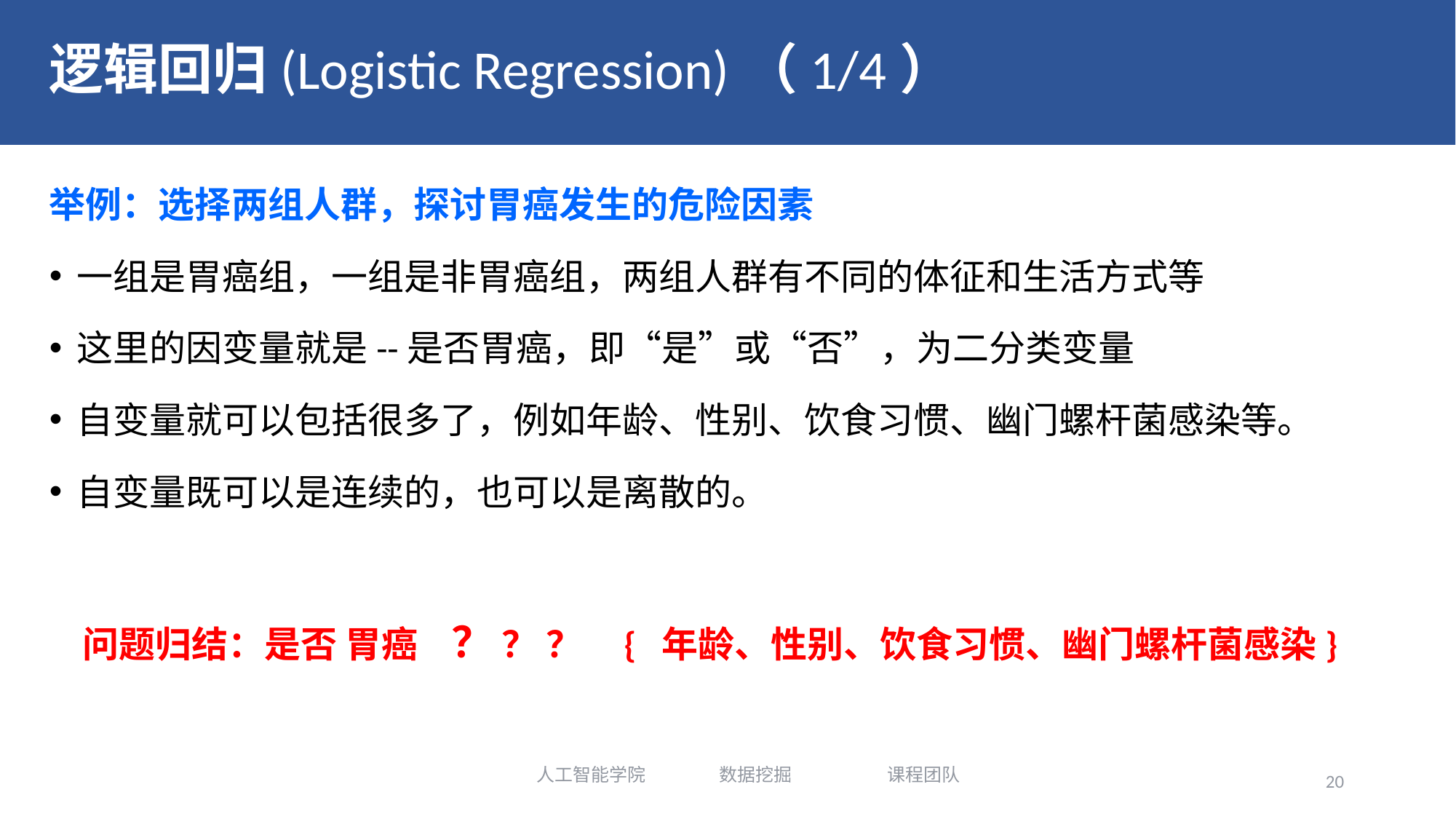

# 逻辑回归(Logistic Regression)（1/4）
举例：选择两组人群，探讨胃癌发生的危险因素
一组是胃癌组，一组是非胃癌组，两组人群有不同的体征和生活方式等
这里的因变量就是--是否胃癌，即“是”或“否”，为二分类变量
自变量就可以包括很多了，例如年龄、性别、饮食习惯、幽门螺杆菌感染等。
自变量既可以是连续的，也可以是离散的。

   问题归结：是否 胃癌    ？ ？ ？    {  年龄、性别、饮食习惯、幽门螺杆菌感染}

人工智能学院             数据挖掘                 课程团队
20